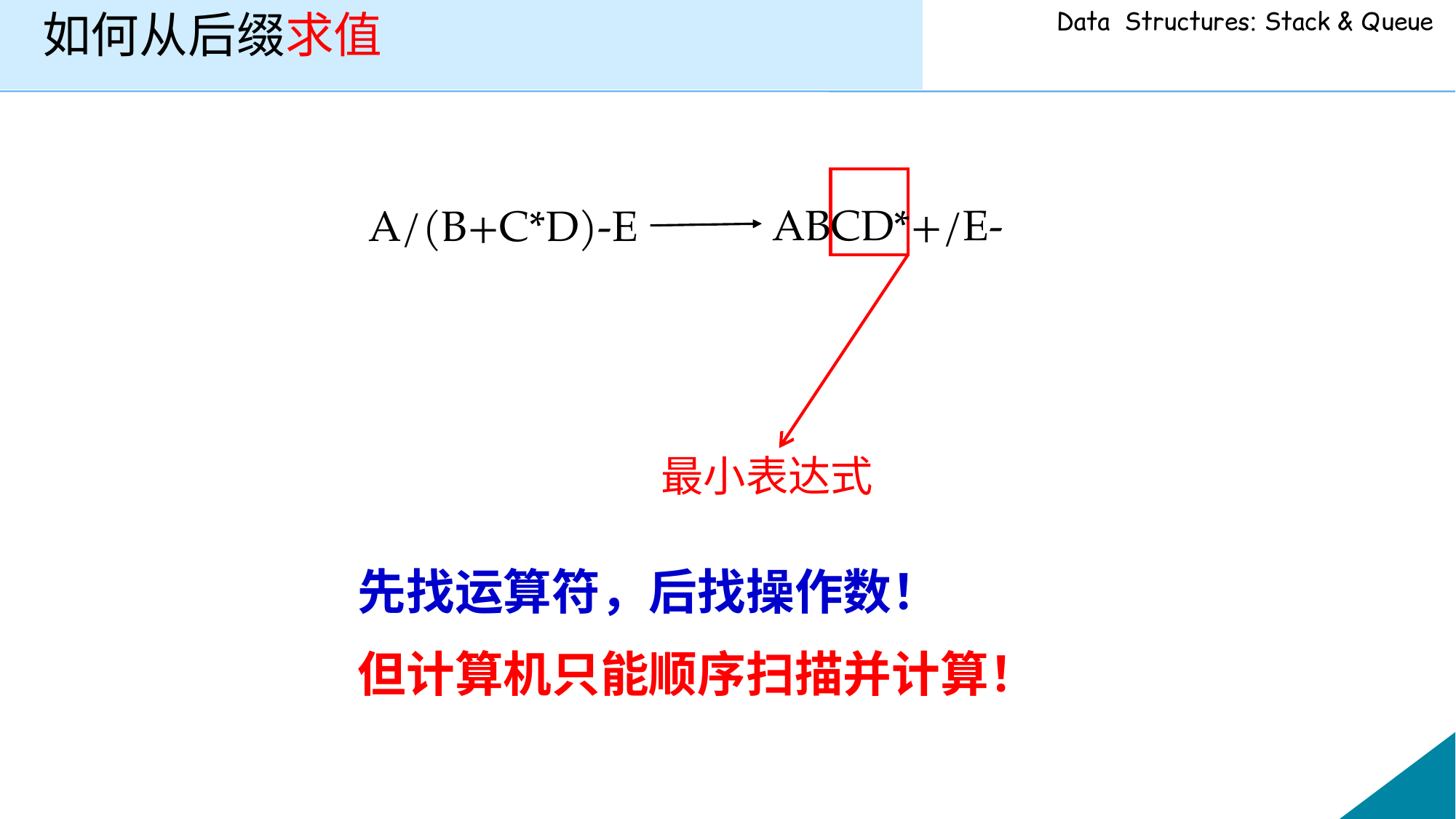

# 如何从后缀求值

ABCD*+/E-
A/(B+C*D)-E

最小表达式
先找运算符，后找操作数！
但计算机只能顺序扫描并计算！